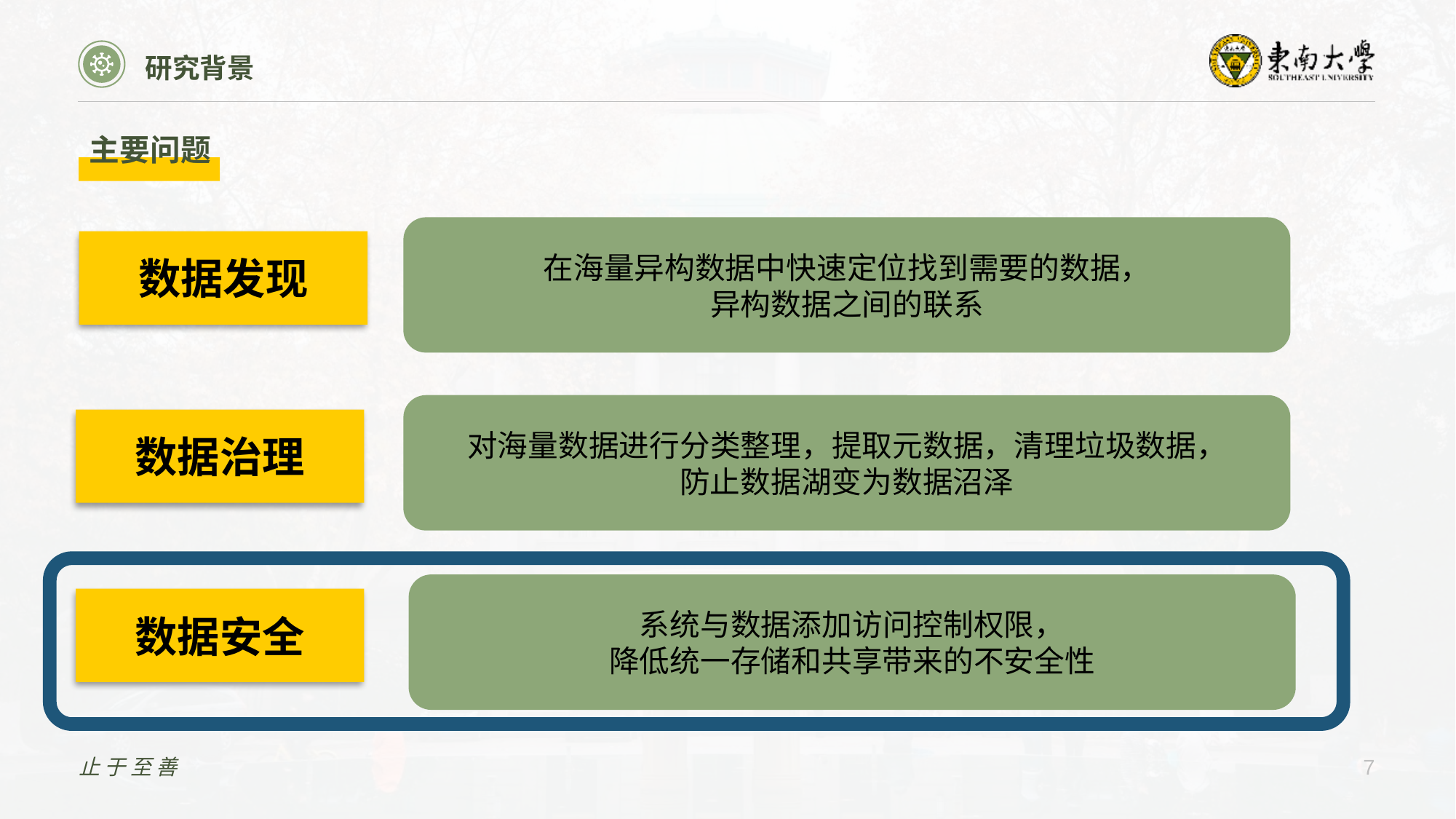

研究背景
主要问题

在海量异构数据中快速定位找到需要的数据，
异构数据之间的联系

数据发现
对海量数据进行分类整理，提取元数据，清理垃圾数据，
防止数据湖变为数据沼泽

数据治理

系统与数据添加访问控制权限，
降低统一存储和共享带来的不安全性

数据安全
止于至善
7